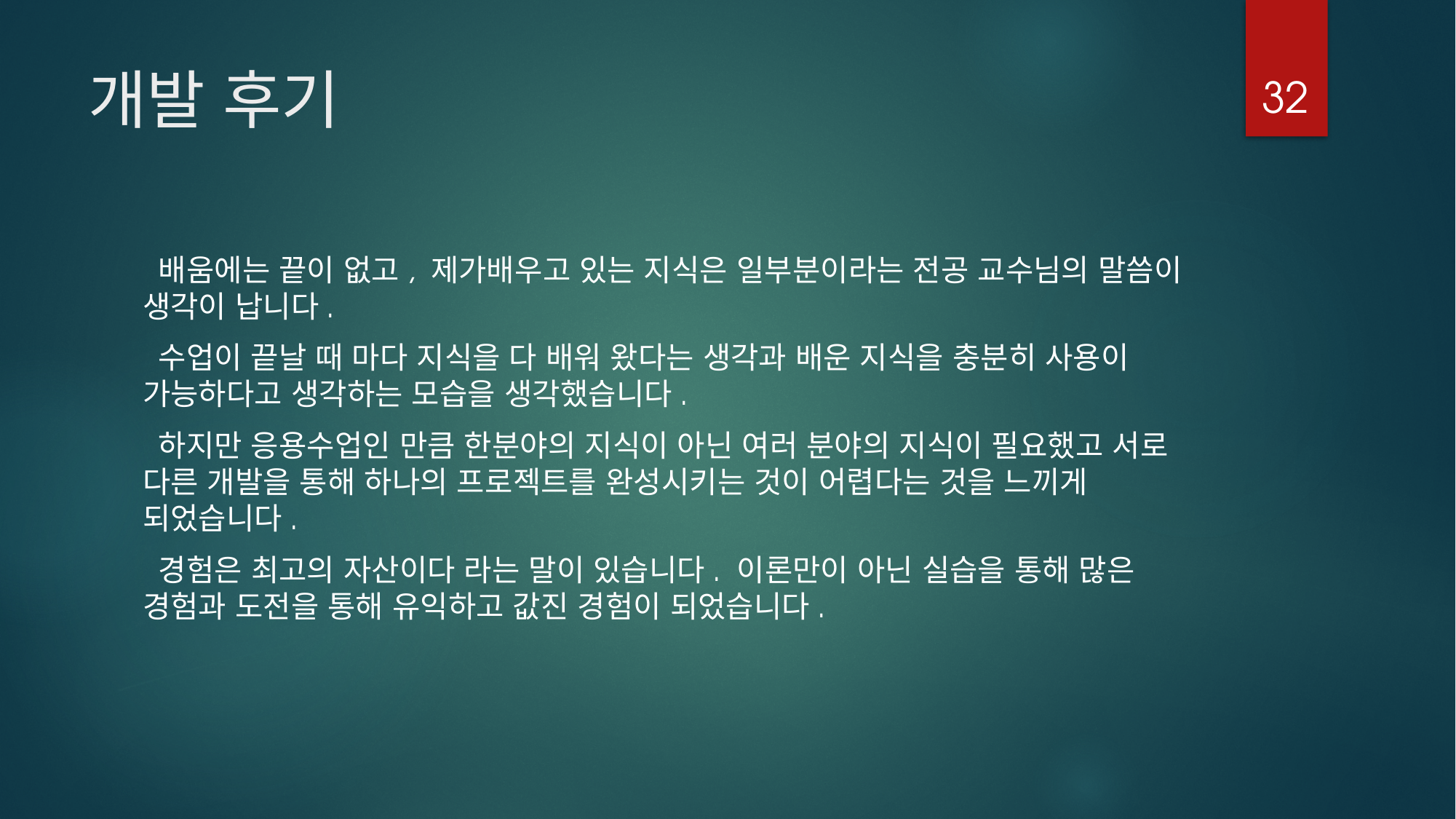

32
# 개발 후기
 배움에는 끝이 없고, 제가배우고 있는 지식은 일부분이라는 전공 교수님의 말씀이 생각이 납니다.
 수업이 끝날 때 마다 지식을 다 배워 왔다는 생각과 배운 지식을 충분히 사용이 가능하다고 생각하는 모습을 생각했습니다.
 하지만 응용수업인 만큼 한분야의 지식이 아닌 여러 분야의 지식이 필요했고 서로 다른 개발을 통해 하나의 프로젝트를 완성시키는 것이 어렵다는 것을 느끼게 되었습니다.
 경험은 최고의 자산이다 라는 말이 있습니다. 이론만이 아닌 실습을 통해 많은 경험과 도전을 통해 유익하고 값진 경험이 되었습니다.